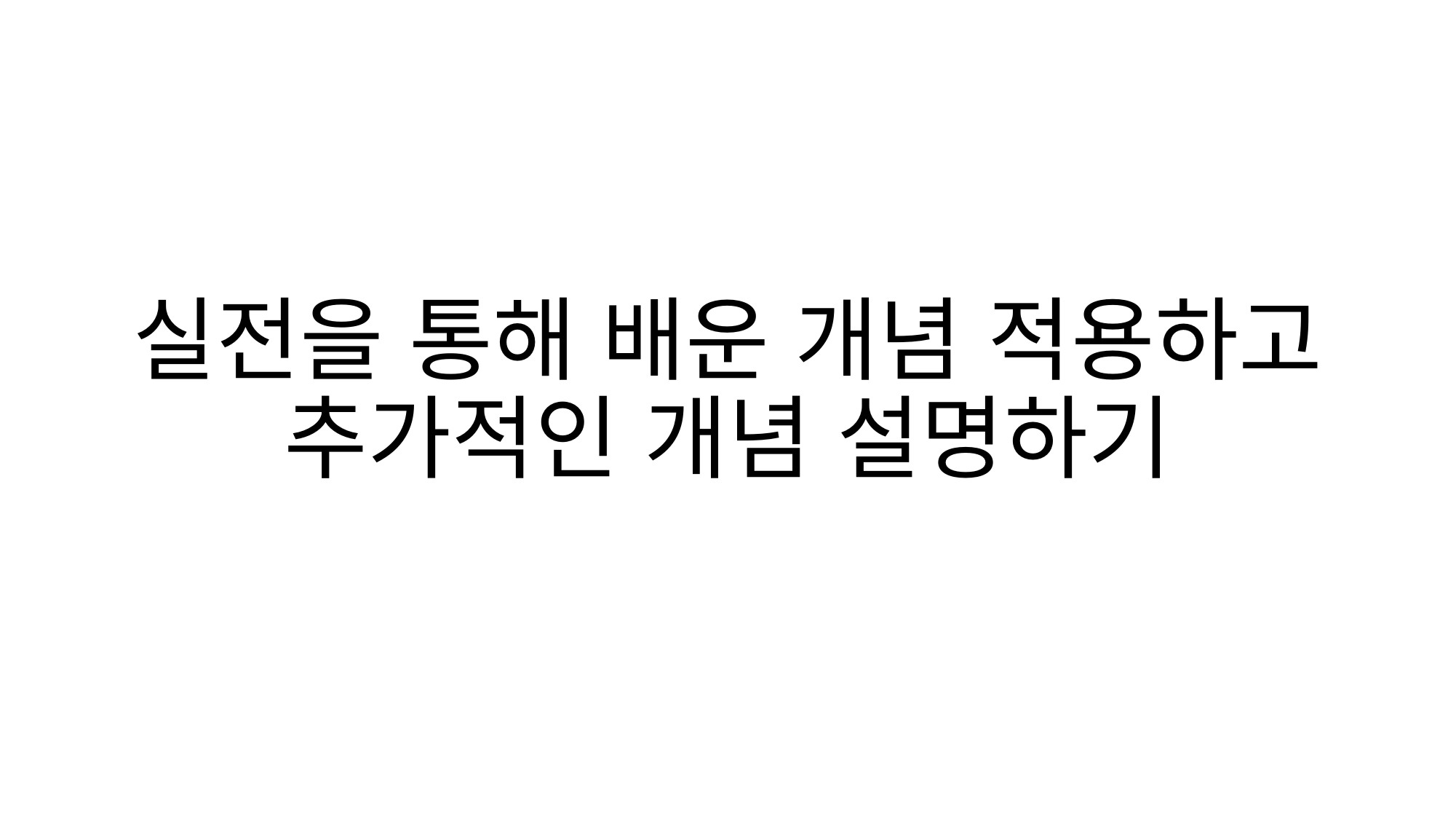

# 실전을 통해 배운 개념 적용하고 추가적인 개념 설명하기